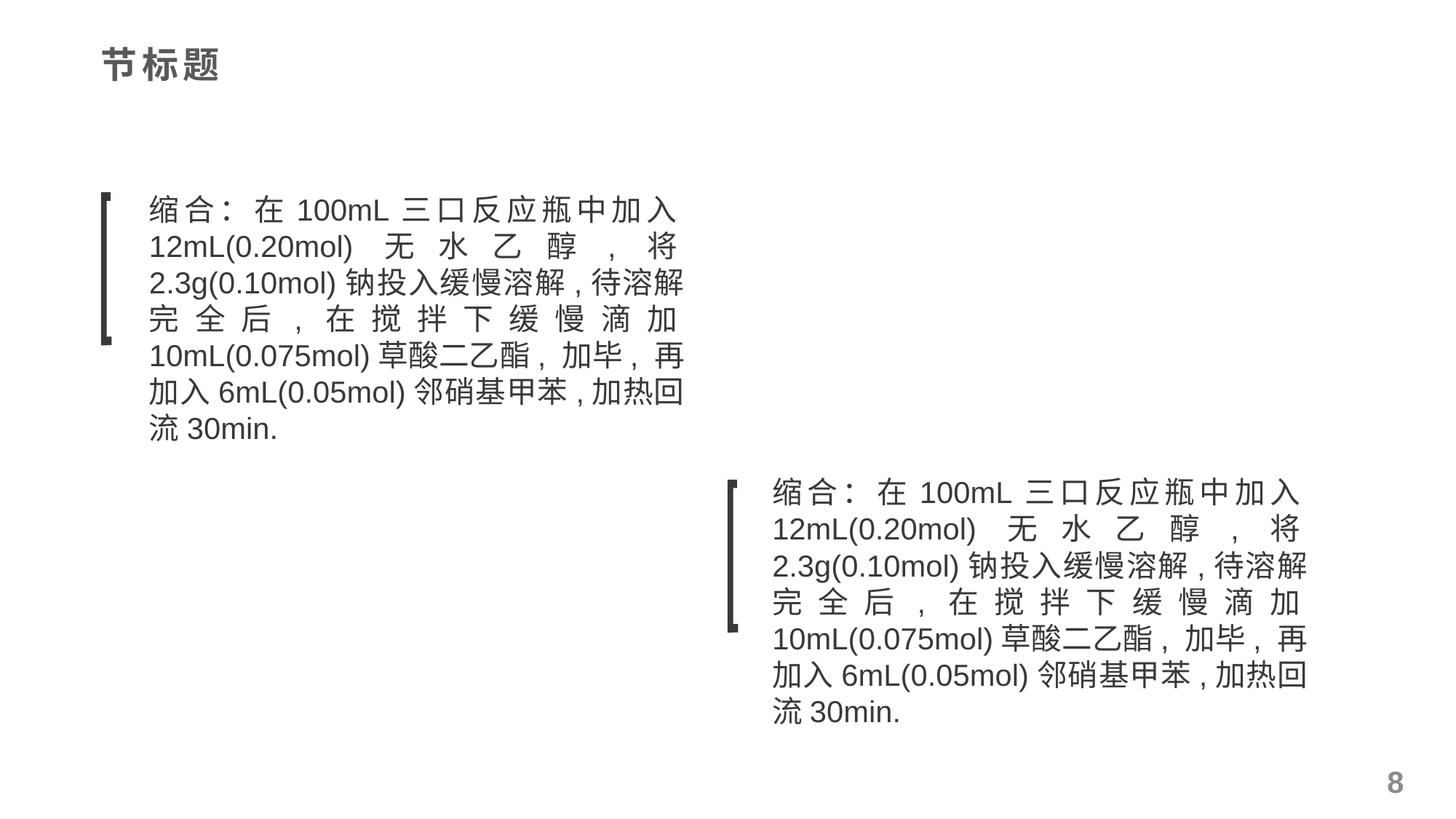

节标题
缩合：在100mL三口反应瓶中加入12mL(0.20mol)无水乙醇,将2.3g(0.10mol)钠投入缓慢溶解,待溶解完全后,在搅拌下缓慢滴加10mL(0.075mol)草酸二乙酯, 加毕, 再加入6mL(0.05mol)邻硝基甲苯,加热回流30min.

缩合：在100mL三口反应瓶中加入12mL(0.20mol)无水乙醇,将2.3g(0.10mol)钠投入缓慢溶解,待溶解完全后,在搅拌下缓慢滴加10mL(0.075mol)草酸二乙酯, 加毕, 再加入6mL(0.05mol)邻硝基甲苯,加热回流30min.

8